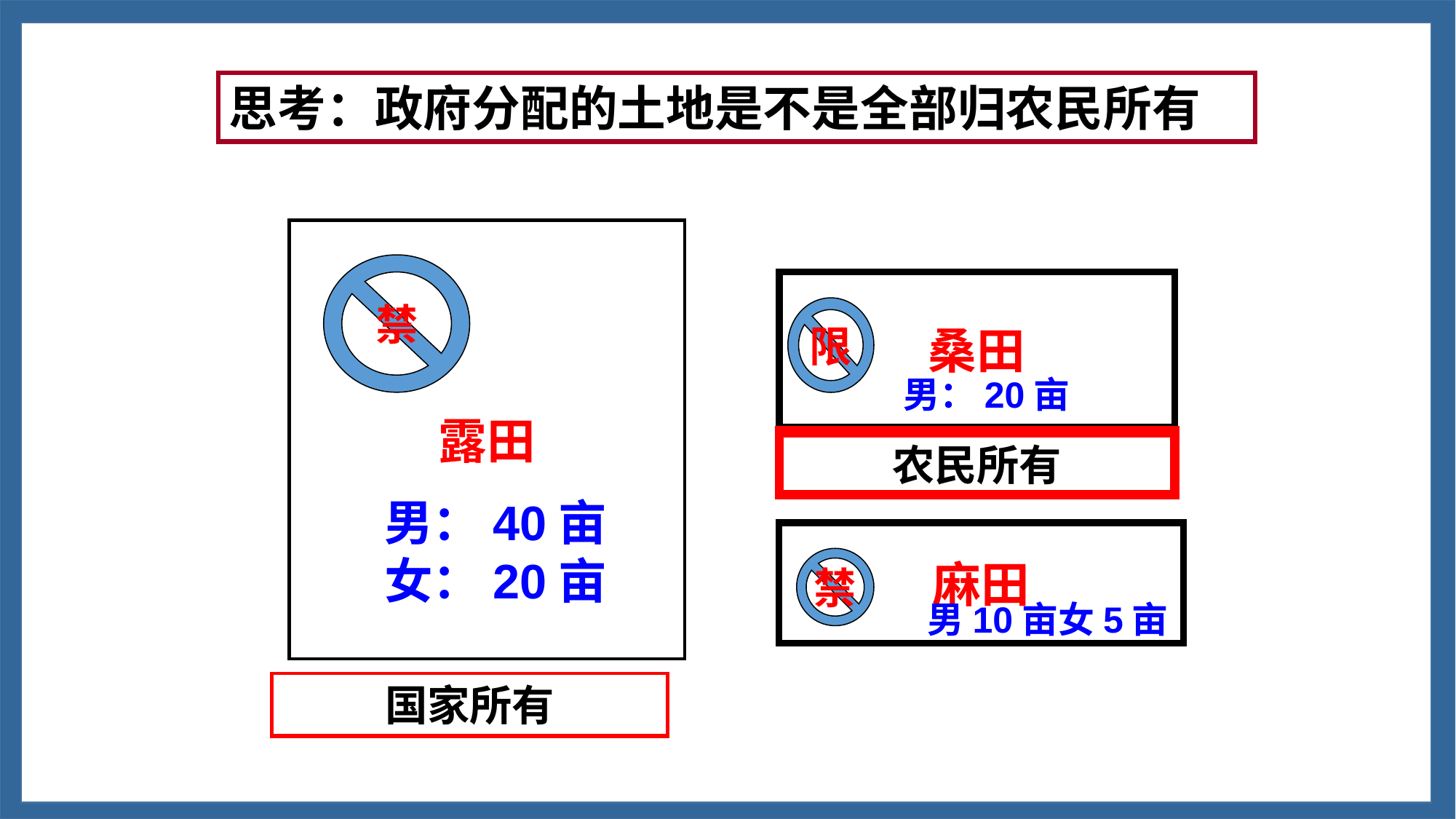

思考：政府分配的土地是不是全部归农民所有
露田
禁
桑田
限
男：20亩
身死不还官
农民所有
男：40亩
女：20亩
麻田
禁
男10亩女5亩
国家所有
死后归还国家